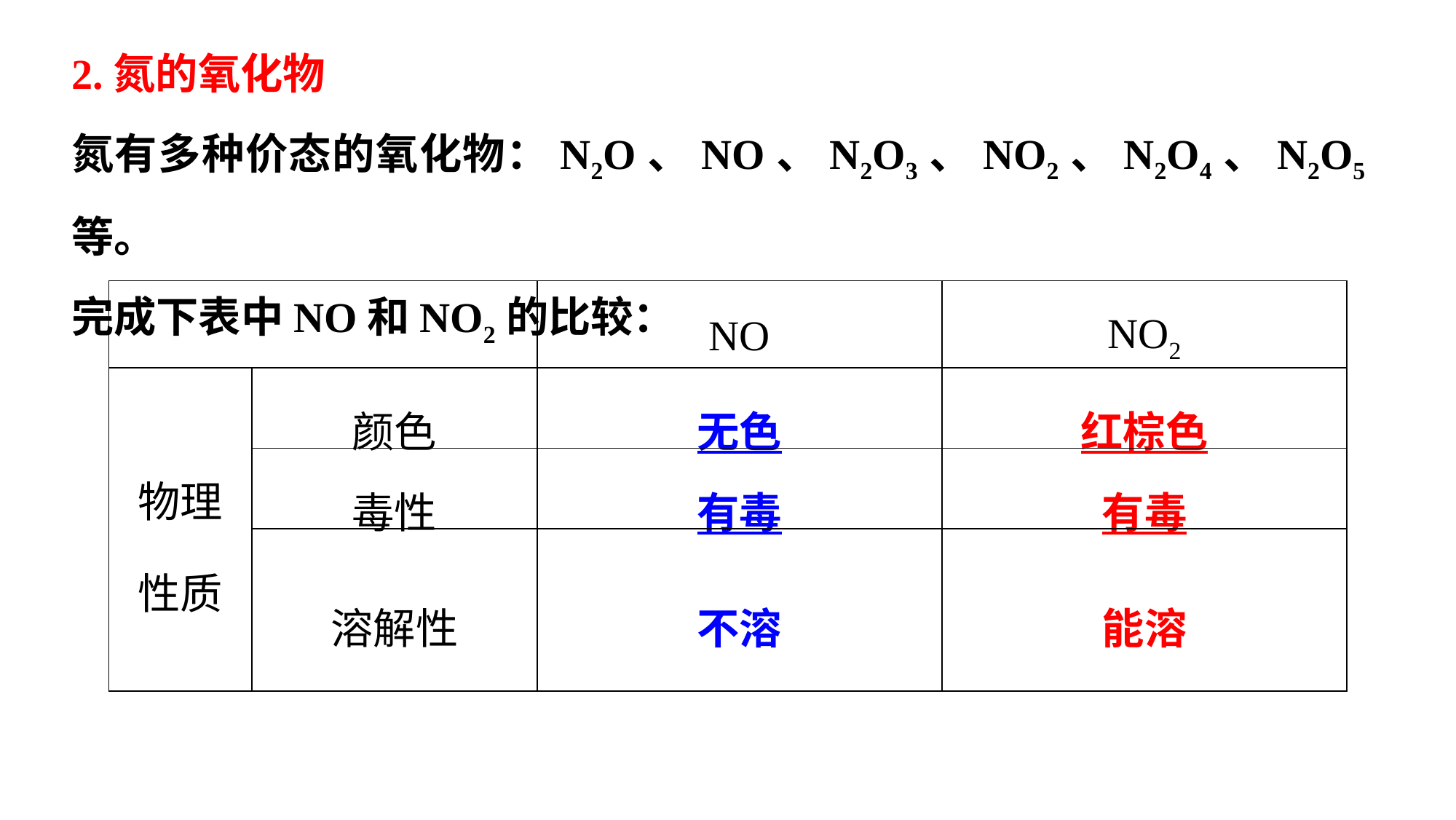

2.氮的氧化物
氮有多种价态的氧化物：N2O、NO、N2O3、NO2、N2O4、N2O5等。
完成下表中NO和NO2的比较：
|  |  | NO | NO2 |
| --- | --- | --- | --- |
| 物理性质 | 颜色 | 无色 | 红棕色 |
|  | 毒性 | 有毒 | 有毒 |
|  | 溶解性 | 不溶 | 能溶 |